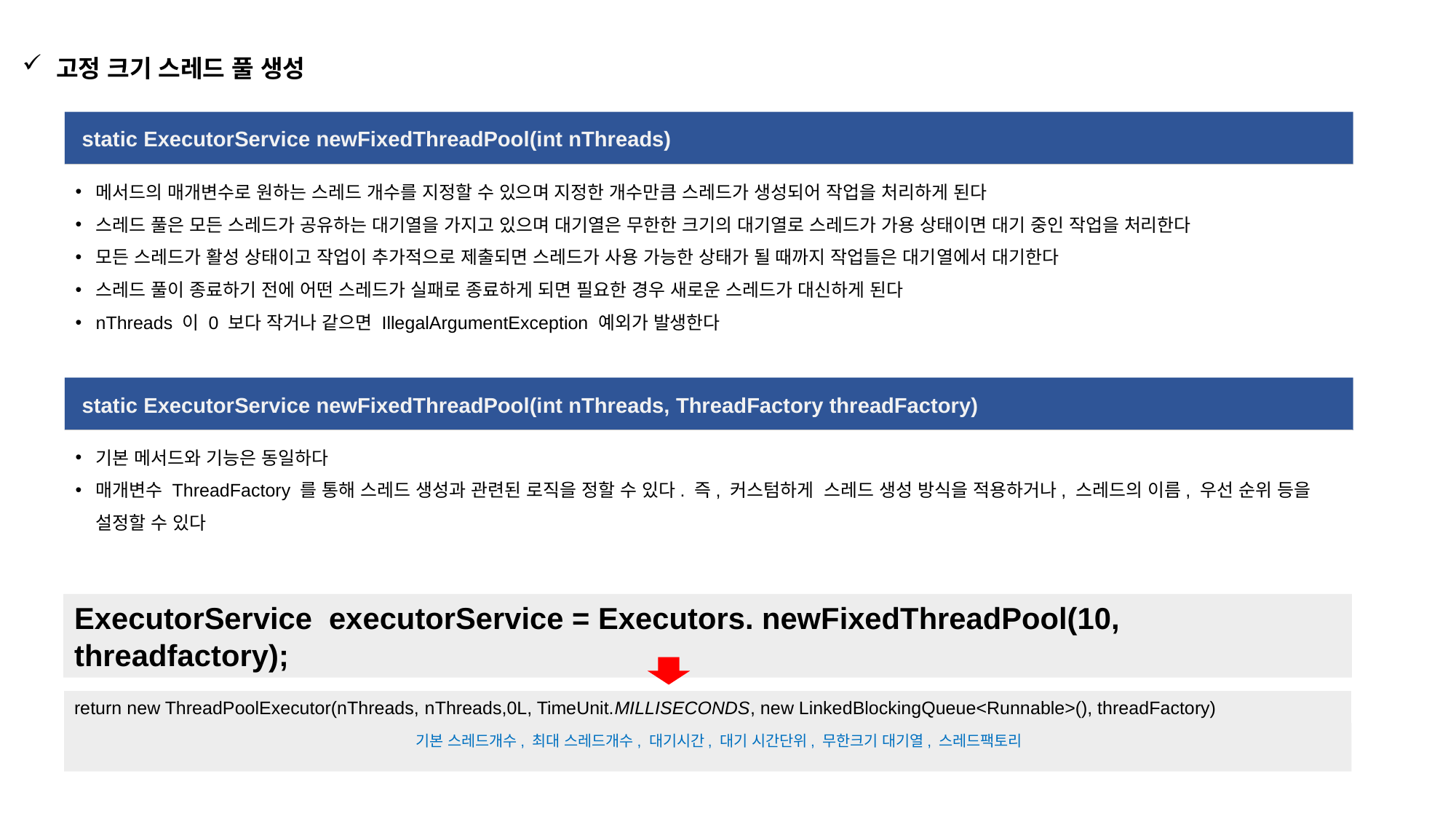

고정 크기 스레드 풀 생성

static ExecutorService newFixedThreadPool(int nThreads)
메서드의 매개변수로 원하는 스레드 개수를 지정할 수 있으며 지정한 개수만큼 스레드가 생성되어 작업을 처리하게 된다
스레드 풀은 모든 스레드가 공유하는 대기열을 가지고 있으며 대기열은 무한한 크기의 대기열로 스레드가 가용 상태이면 대기 중인 작업을 처리한다
모든 스레드가 활성 상태이고 작업이 추가적으로 제출되면 스레드가 사용 가능한 상태가 될 때까지 작업들은 대기열에서 대기한다
스레드 풀이 종료하기 전에 어떤 스레드가 실패로 종료하게 되면 필요한 경우 새로운 스레드가 대신하게 된다
nThreads 이 0 보다 작거나 같으면 IllegalArgumentException 예외가 발생한다

static ExecutorService newFixedThreadPool(int nThreads, ThreadFactory threadFactory)
기본 메서드와 기능은 동일하다
매개변수 ThreadFactory 를 통해 스레드 생성과 관련된 로직을 정할 수 있다. 즉, 커스텀하게  스레드 생성 방식을 적용하거나, 스레드의 이름, 우선 순위 등을 설정할 수 있다
ExecutorService  executorService = Executors. newFixedThreadPool(10, threadfactory);

return new ThreadPoolExecutor(nThreads, nThreads,0L, TimeUnit.MILLISECONDS, new LinkedBlockingQueue<Runnable>(), threadFactory)

기본 스레드개수, 최대 스레드개수, 대기시간, 대기 시간단위, 무한크기 대기열, 스레드팩토리